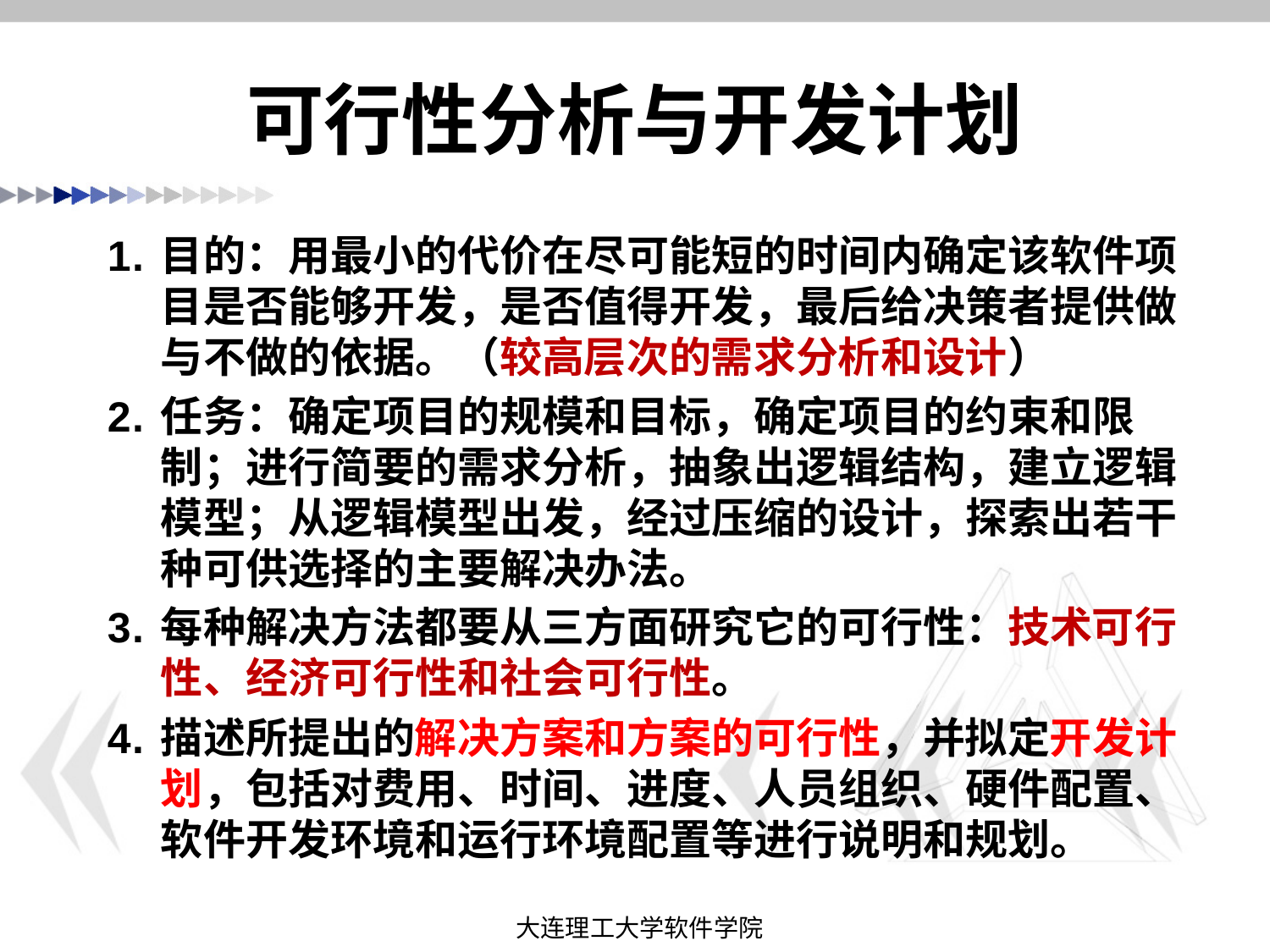

# 可行性分析与开发计划
目的：用最小的代价在尽可能短的时间内确定该软件项目是否能够开发，是否值得开发，最后给决策者提供做与不做的依据。（较高层次的需求分析和设计）
任务：确定项目的规模和目标，确定项目的约束和限制；进行简要的需求分析，抽象出逻辑结构，建立逻辑模型；从逻辑模型出发，经过压缩的设计，探索出若干种可供选择的主要解决办法。
每种解决方法都要从三方面研究它的可行性：技术可行性、经济可行性和社会可行性。
描述所提出的解决方案和方案的可行性，并拟定开发计划，包括对费用、时间、进度、人员组织、硬件配置、软件开发环境和运行环境配置等进行说明和规划。

大连理工大学软件学院
6